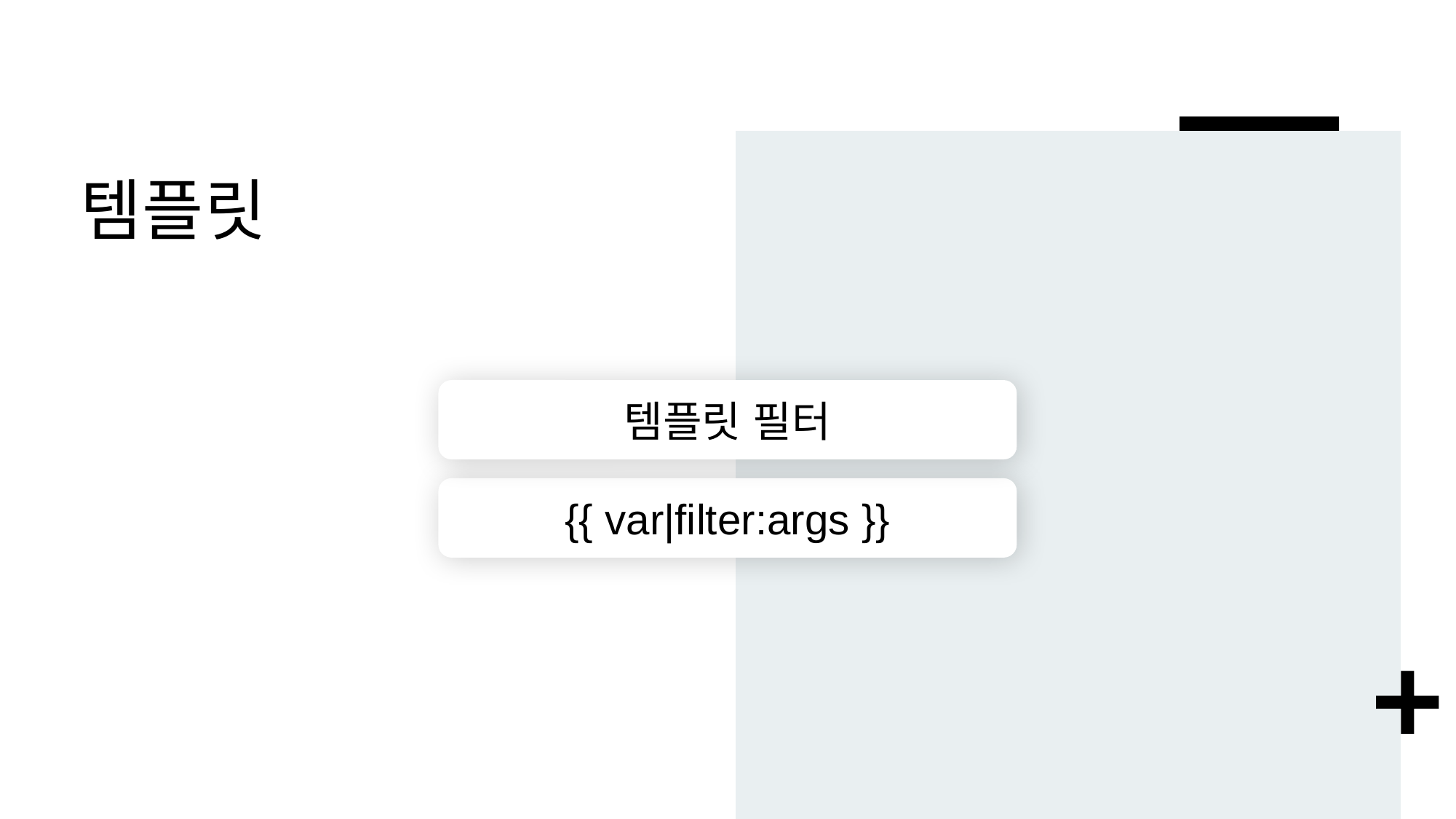

# 템플릿
템플릿 필터
{{ var|filter:args }}